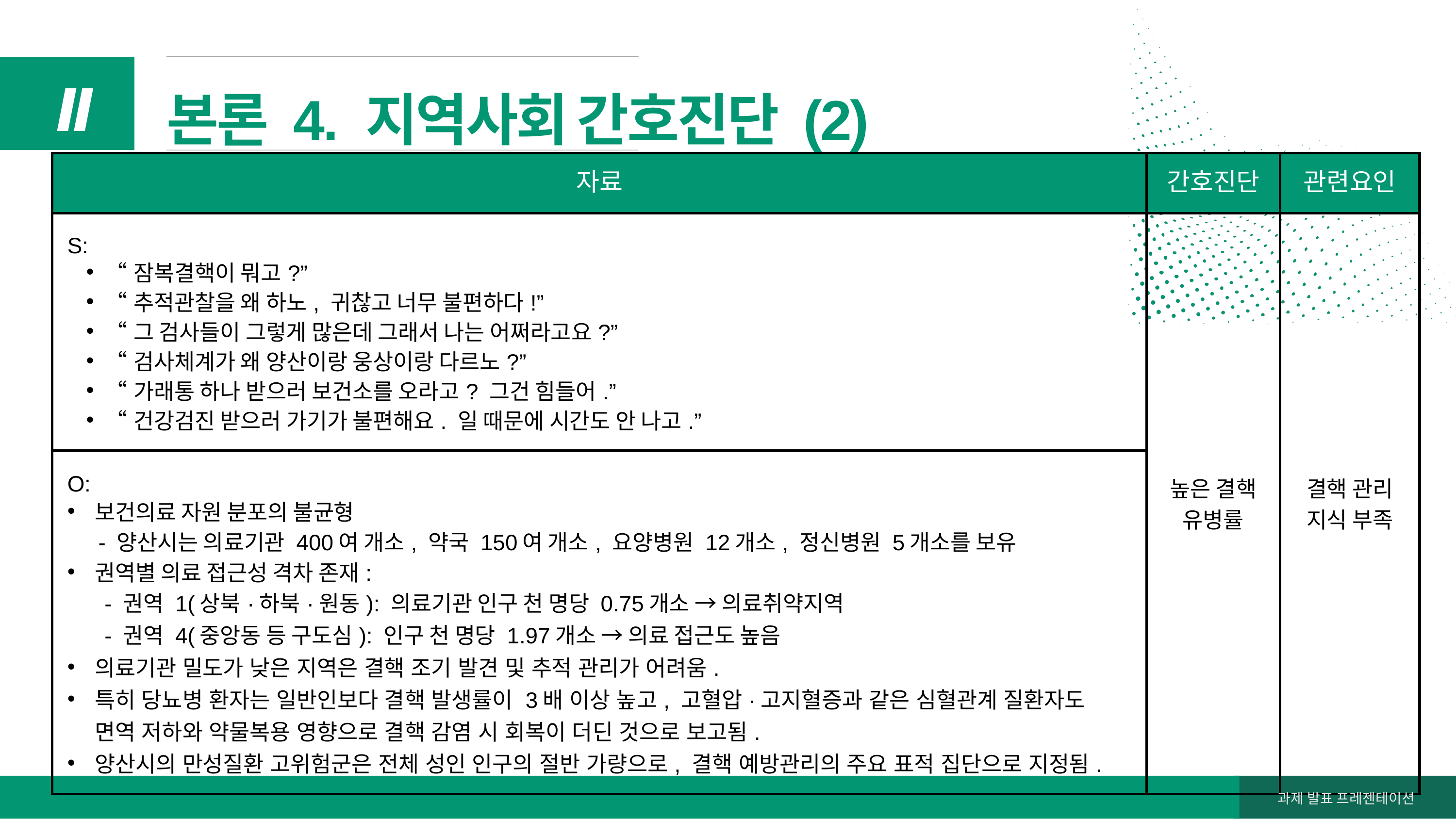

본론 4. 지역사회 간호진단 (2)
Ⅱ

| 자료 | 간호진단 | 관련요인 |
| --- | --- | --- |
| S: “잠복결핵이 뭐고?” “추적관찰을 왜 하노, 귀찮고 너무 불편하다!” “그 검사들이 그렇게 많은데 그래서 나는 어쩌라고요?” “검사체계가 왜 양산이랑 웅상이랑 다르노?” “가래통 하나 받으러 보건소를 오라고? 그건 힘들어.” “건강검진 받으러 가기가 불편해요. 일 때문에 시간도 안 나고.” | 높은 결핵 유병률 | 결핵 관리 지식 부족 |
| O: 보건의료 자원 분포의 불균형 - 양산시는 의료기관 400여 개소, 약국 150여 개소, 요양병원 12개소, 정신병원 5개소를 보유 권역별 의료 접근성 격차 존재: - 권역 1(상북·하북·원동): 의료기관 인구 천 명당 0.75개소 → 의료취약지역 - 권역 4(중앙동 등 구도심): 인구 천 명당 1.97개소 → 의료 접근도 높음 의료기관 밀도가 낮은 지역은 결핵 조기 발견 및 추적 관리가 어려움. 특히 당뇨병 환자는 일반인보다 결핵 발생률이 3배 이상 높고, 고혈압·고지혈증과 같은 심혈관계 질환자도 면역 저하와 약물복용 영향으로 결핵 감염 시 회복이 더딘 것으로 보고됨. 양산시의 만성질환 고위험군은 전체 성인 인구의 절반 가량으로, 결핵 예방관리의 주요 표적 집단으로 지정됨. | 높은 결핵 유병률률 | 결핵 관리 지식 부족 |

과제 발표 프레젠테이션